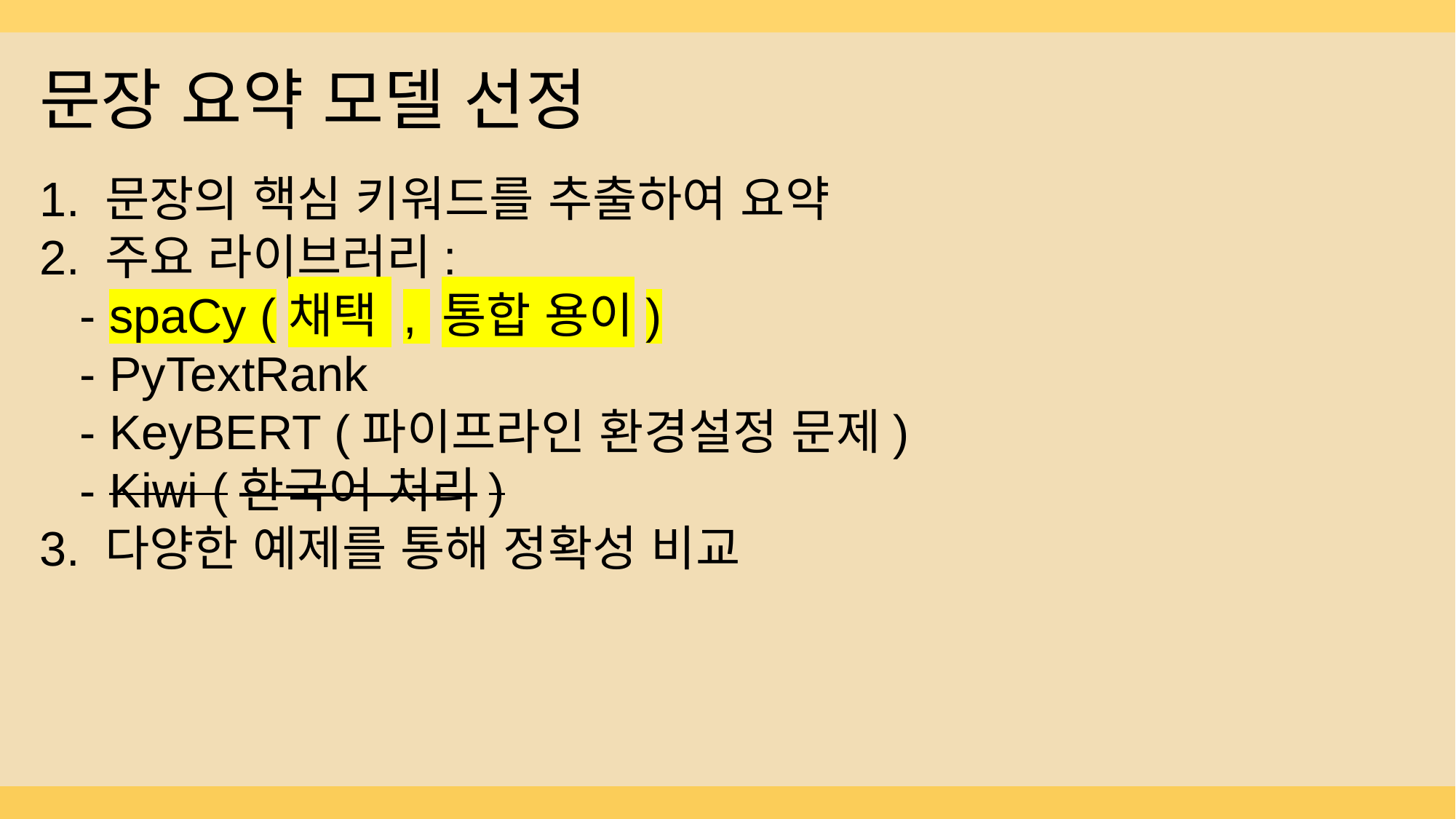

문장 요약 모델 선정
1. 문장의 핵심 키워드를 추출하여 요약
2. 주요 라이브러리:
   - spaCy (채택 , 통합 용이)
   - PyTextRank
   - KeyBERT (파이프라인 환경설정 문제)
   - Kiwi (한국어 처리)
3. 다양한 예제를 통해 정확성 비교